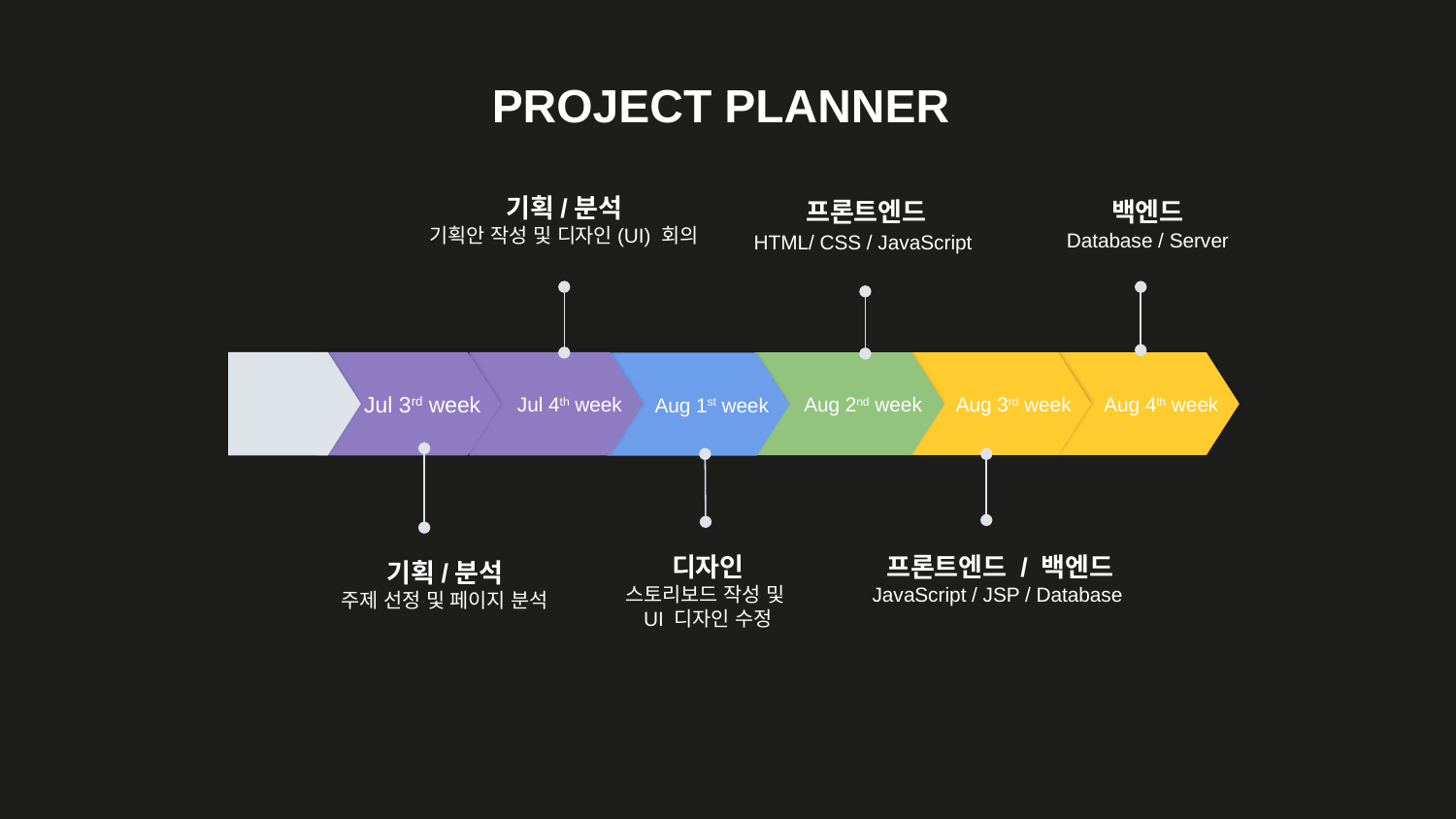

PROJECT PLANNER
기획/분석
기획안 작성 및 디자인(UI) 회의

프론트엔드
HTML/ CSS / JavaScript

백엔드
Database / Server

Jul 3rd week
Jul 4th week
Aug 2nd week
Aug 4th week
Aug 3rd week
Aug 1st week
디자인
스토리보드 작성 및
UI 디자인 수정

프론트엔드 / 백엔드
JavaScript / JSP / Database

기획/분석
주제 선정 및 페이지 분석